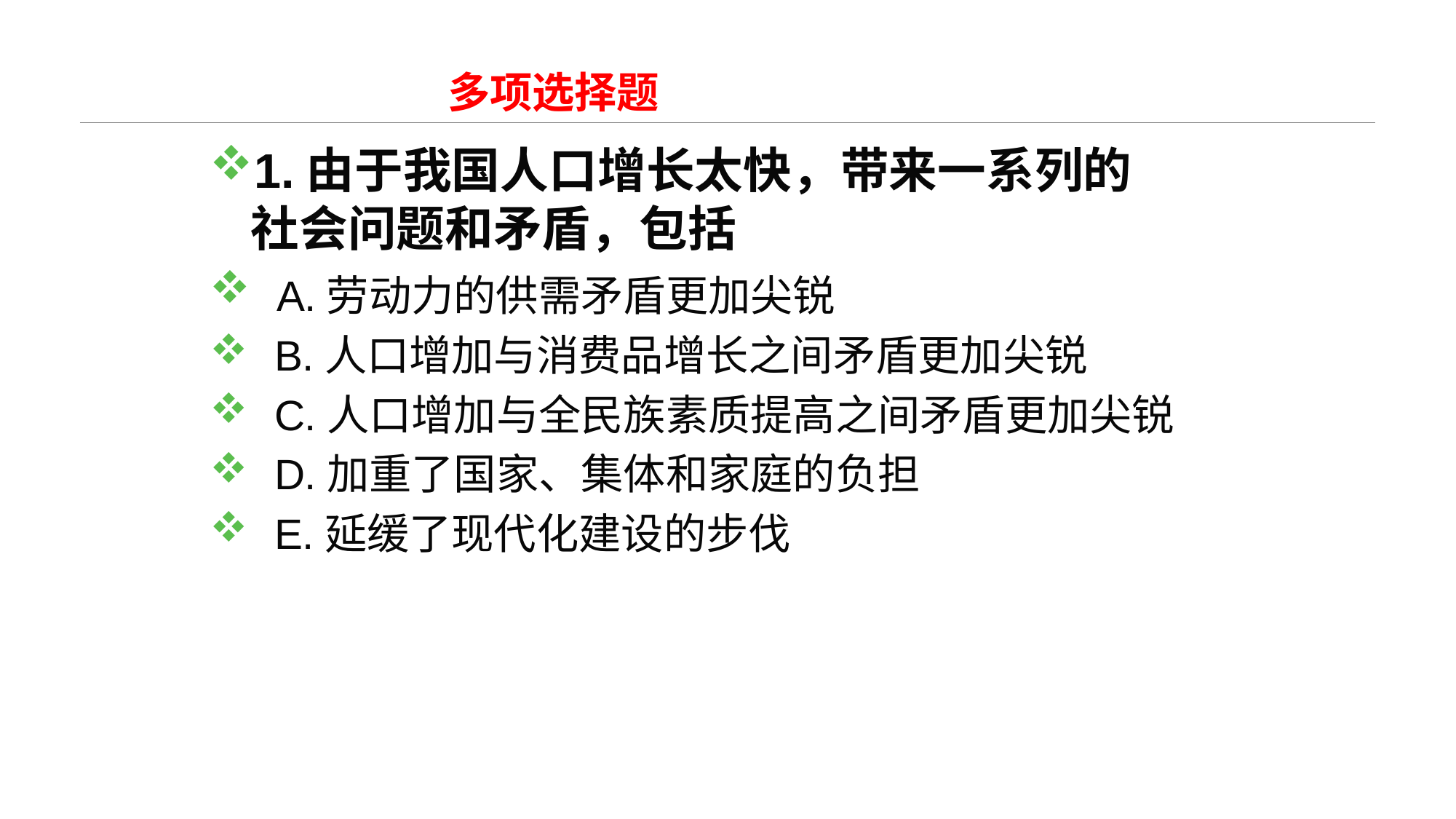

# 多项选择题
1.由于我国人口增长太快，带来一系列的社会问题和矛盾，包括
  A.劳动力的供需矛盾更加尖锐
  B.人口增加与消费品增长之间矛盾更加尖锐
  C.人口增加与全民族素质提高之间矛盾更加尖锐
  D.加重了国家、集体和家庭的负担
  E.延缓了现代化建设的步伐